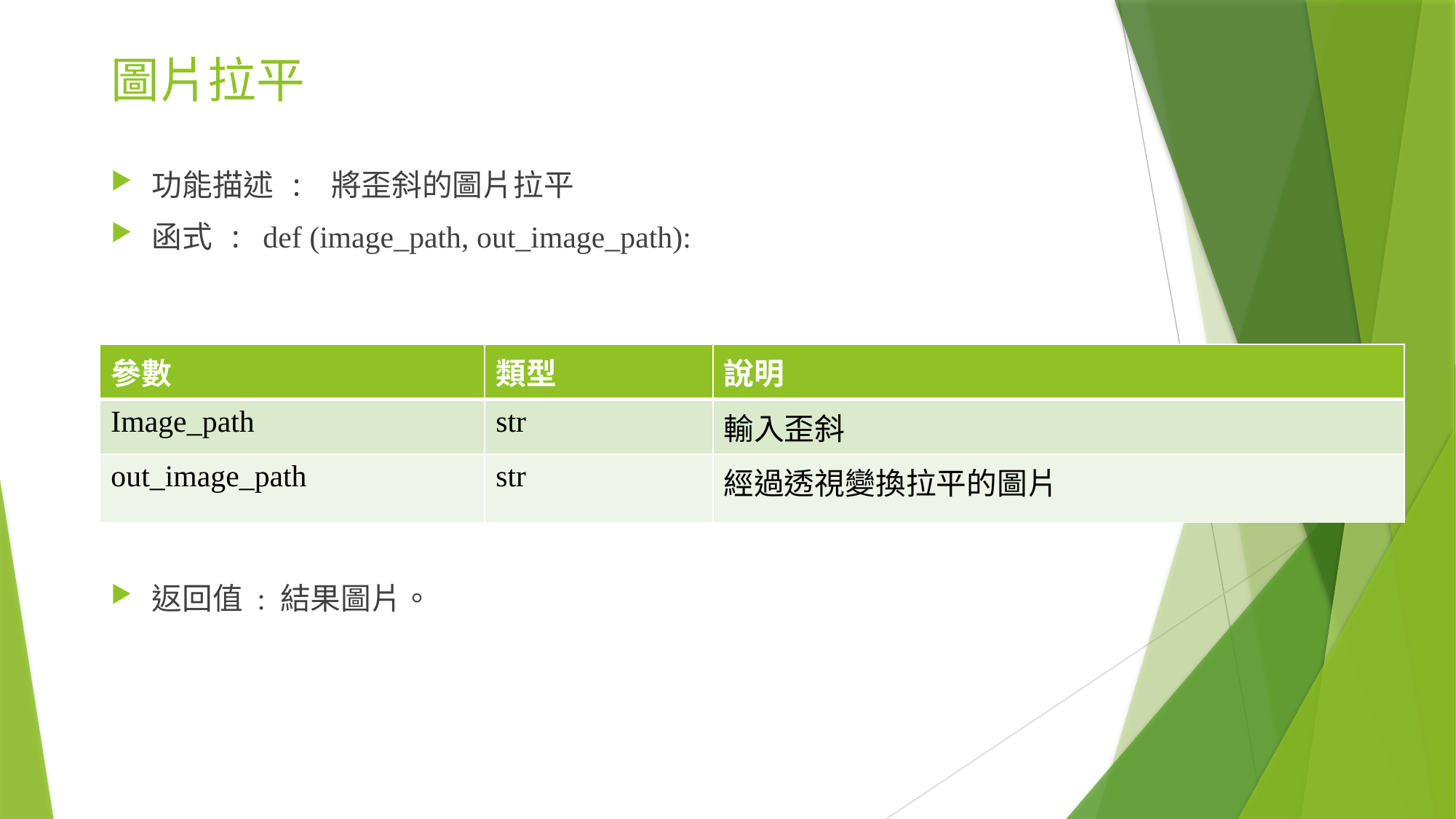

# 圖片拉平
功能描述 : 將歪斜的圖片拉平
函式 : def (image_path, out_image_path):

返回值 : 結果圖片。

| 參數 | 類型 | 說明 |
| --- | --- | --- |
| Image\_path | str | 輸入歪斜 |
| out\_image\_path | str | 經過透視變換拉平的圖片 |